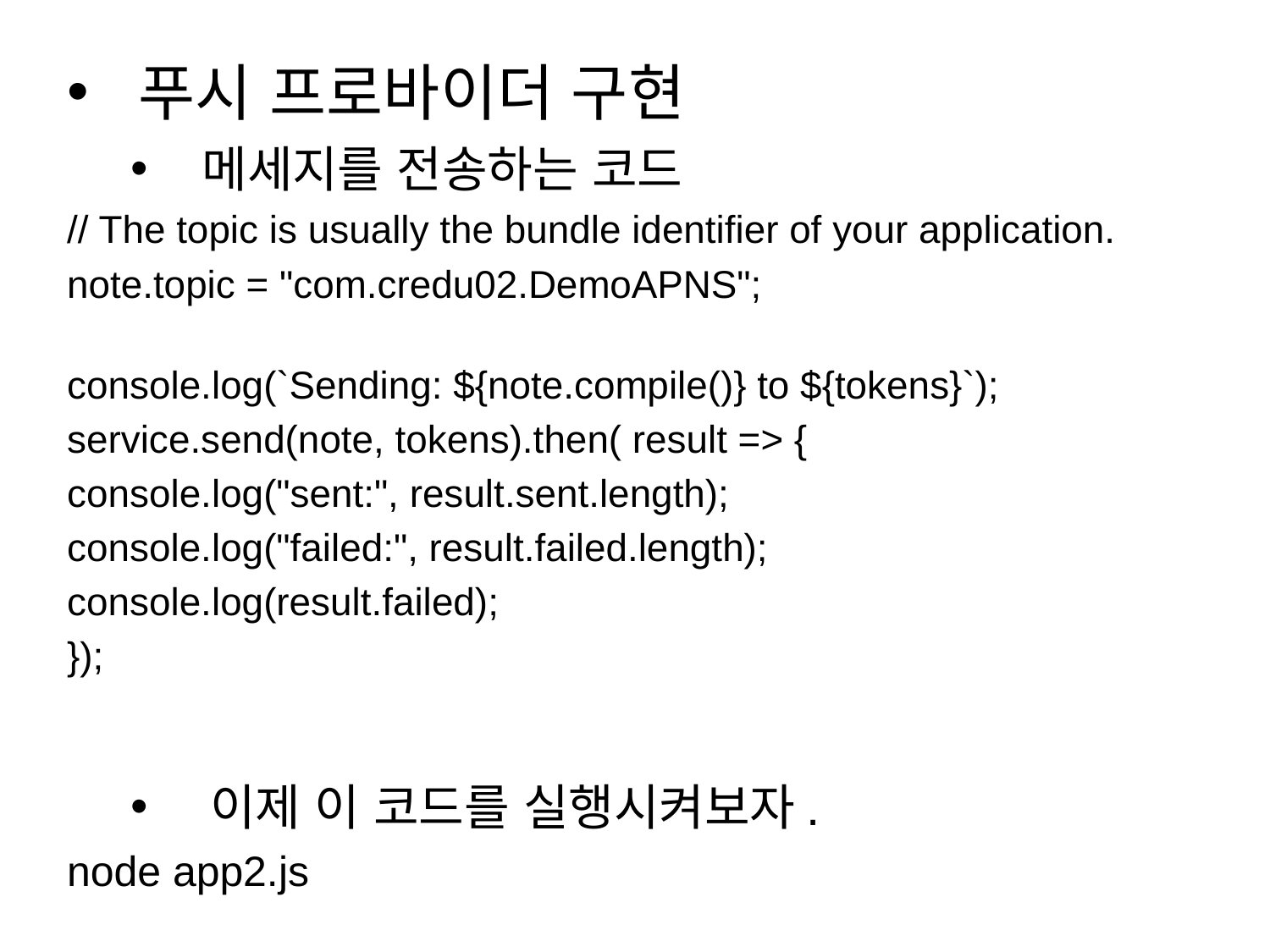

푸시 프로바이더 구현
메세지를 전송하는 코드
// The topic is usually the bundle identifier of your application.
note.topic = "com.credu02.DemoAPNS";
console.log(`Sending: ${note.compile()} to ${tokens}`);
service.send(note, tokens).then( result => {
console.log("sent:", result.sent.length);
console.log("failed:", result.failed.length);
console.log(result.failed);
});

이제 이 코드를 실행시켜보자.
node app2.js